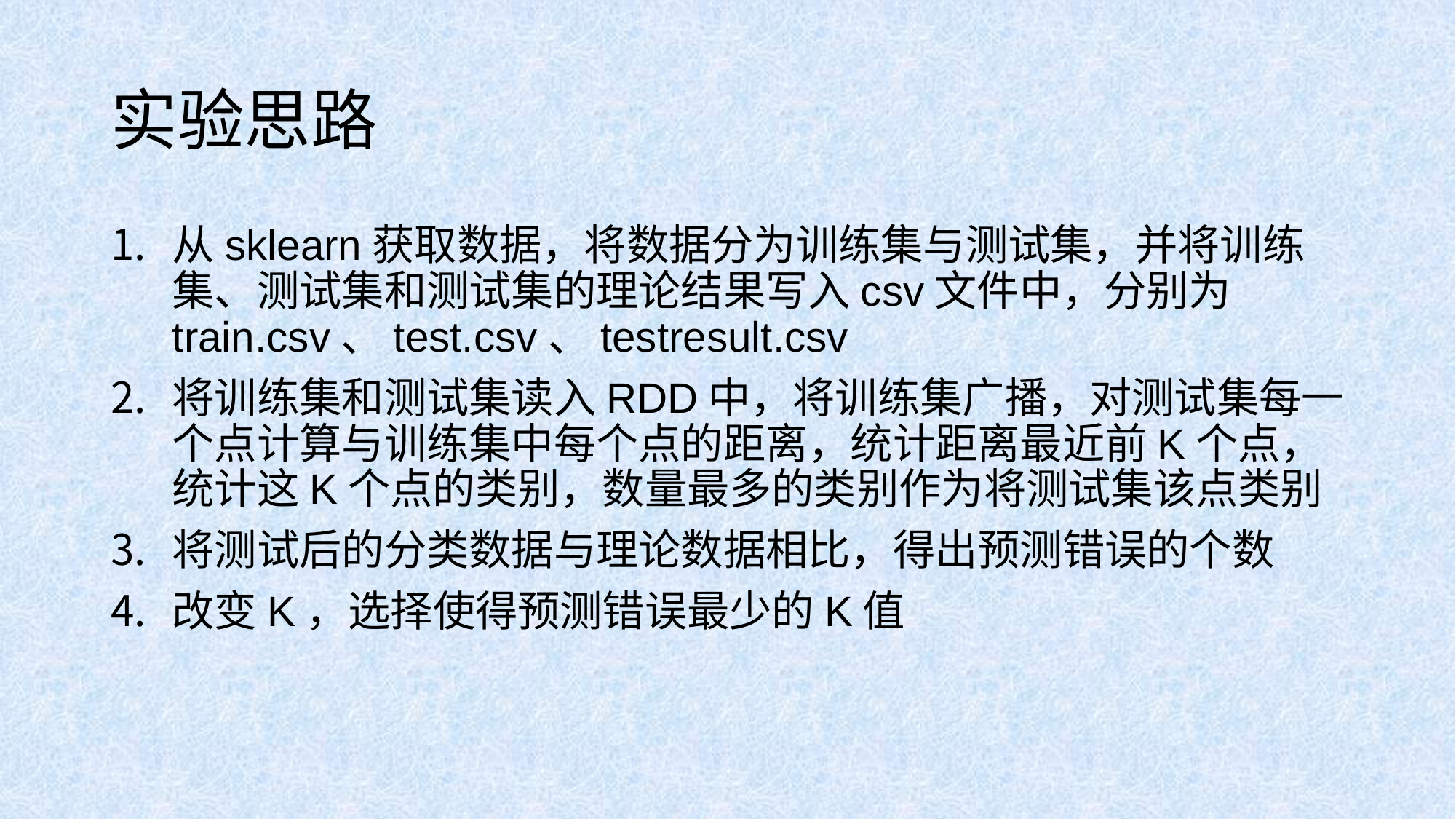

# 实验思路
从sklearn获取数据，将数据分为训练集与测试集，并将训练集、测试集和测试集的理论结果写入csv文件中，分别为train.csv、test.csv、testresult.csv
将训练集和测试集读入RDD中，将训练集广播，对测试集每一个点计算与训练集中每个点的距离，统计距离最近前K个点，统计这K个点的类别，数量最多的类别作为将测试集该点类别
将测试后的分类数据与理论数据相比，得出预测错误的个数
改变K，选择使得预测错误最少的K值